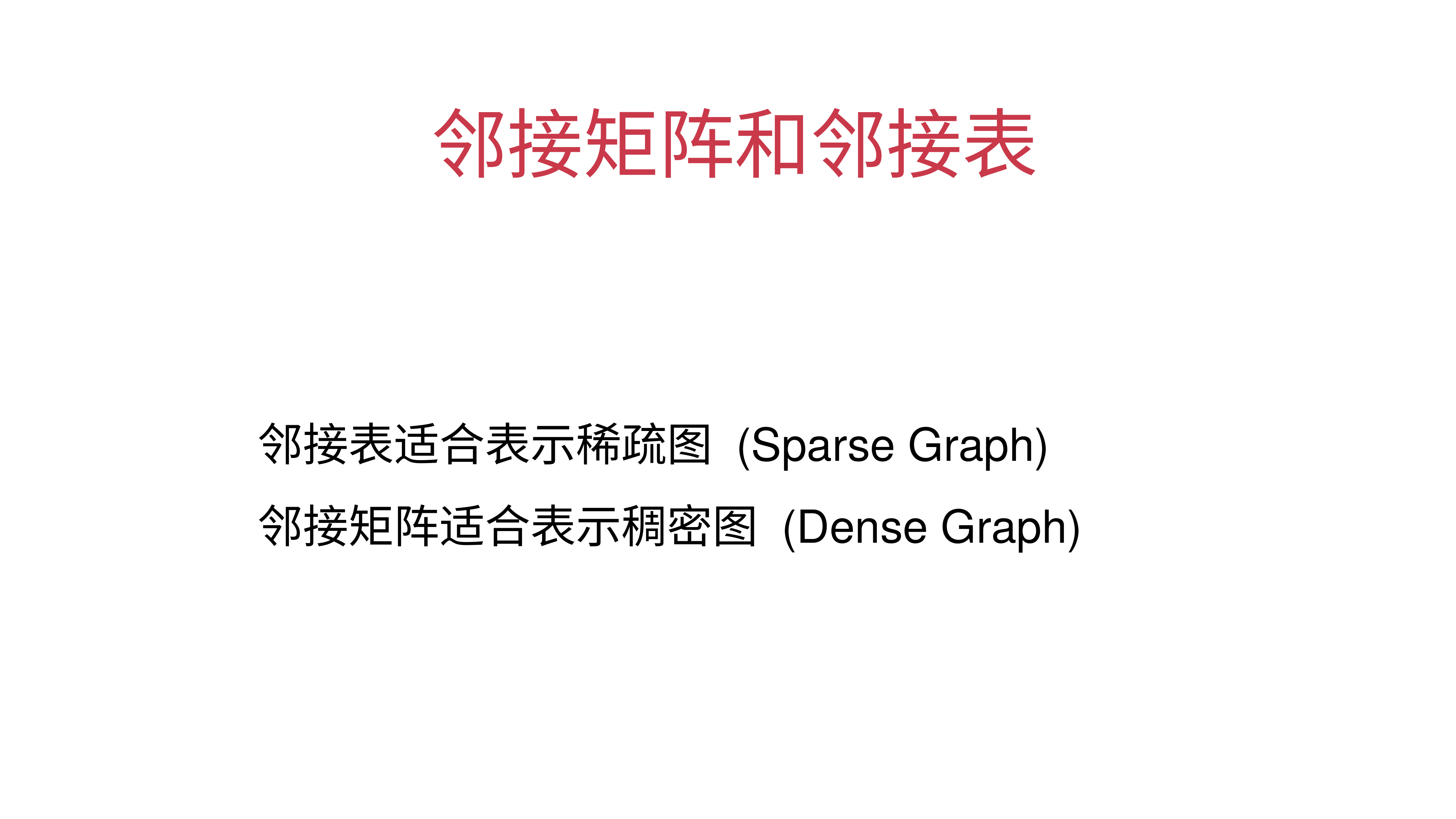

# 邻接矩阵和邻接表
邻接表适合表示稀疏图 (Sparse Graph)
邻接矩阵适合表示稠密图 (Dense Graph)